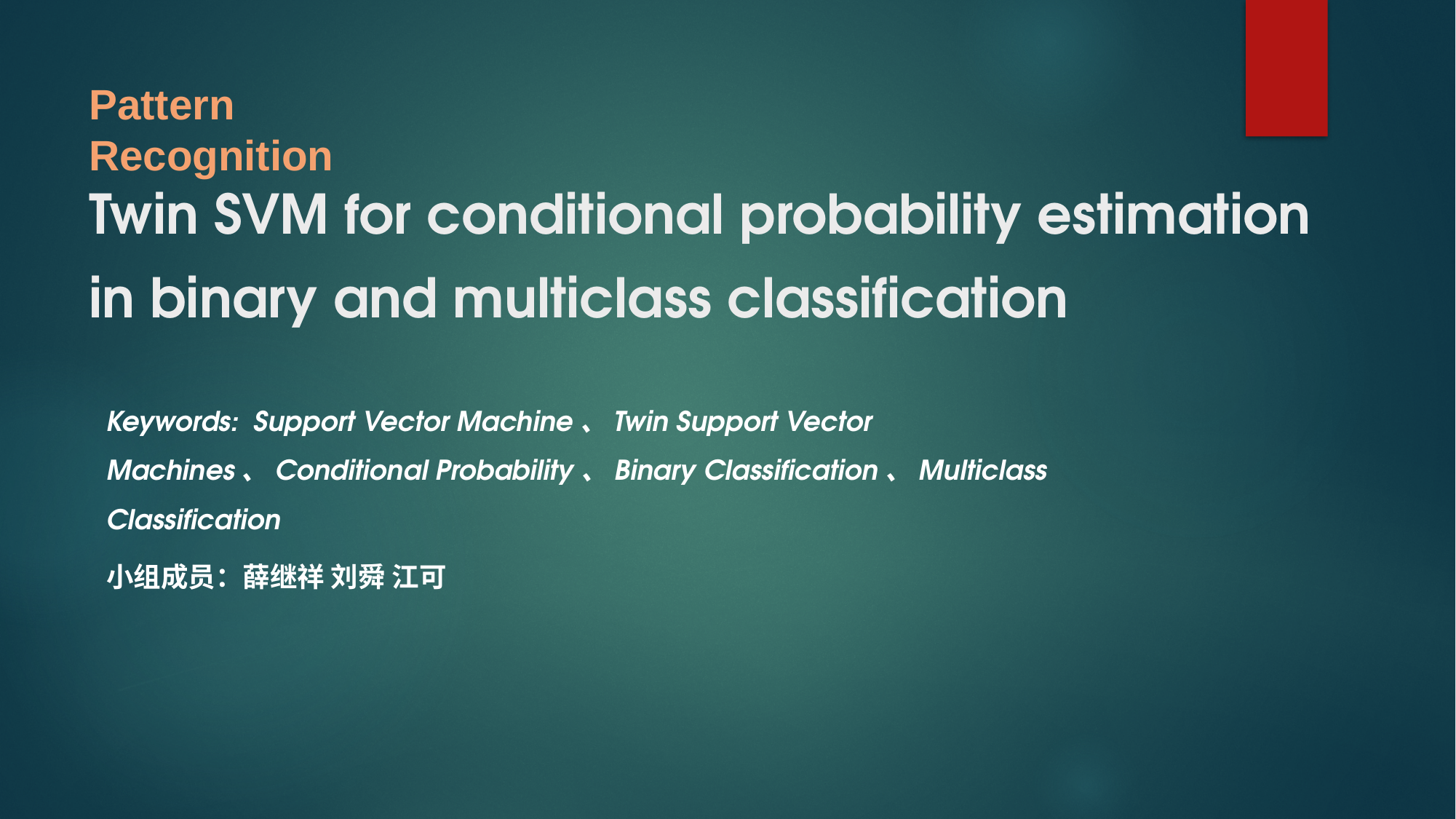

Pattern Recognition
# Twin SVM for conditional probability estimation in binary and multiclass classification
Keywords:  Support Vector Machine、Twin Support Vector Machines、Conditional Probability、Binary Classification、Multiclass Classification
小组成员：薛继祥 刘舜 江可